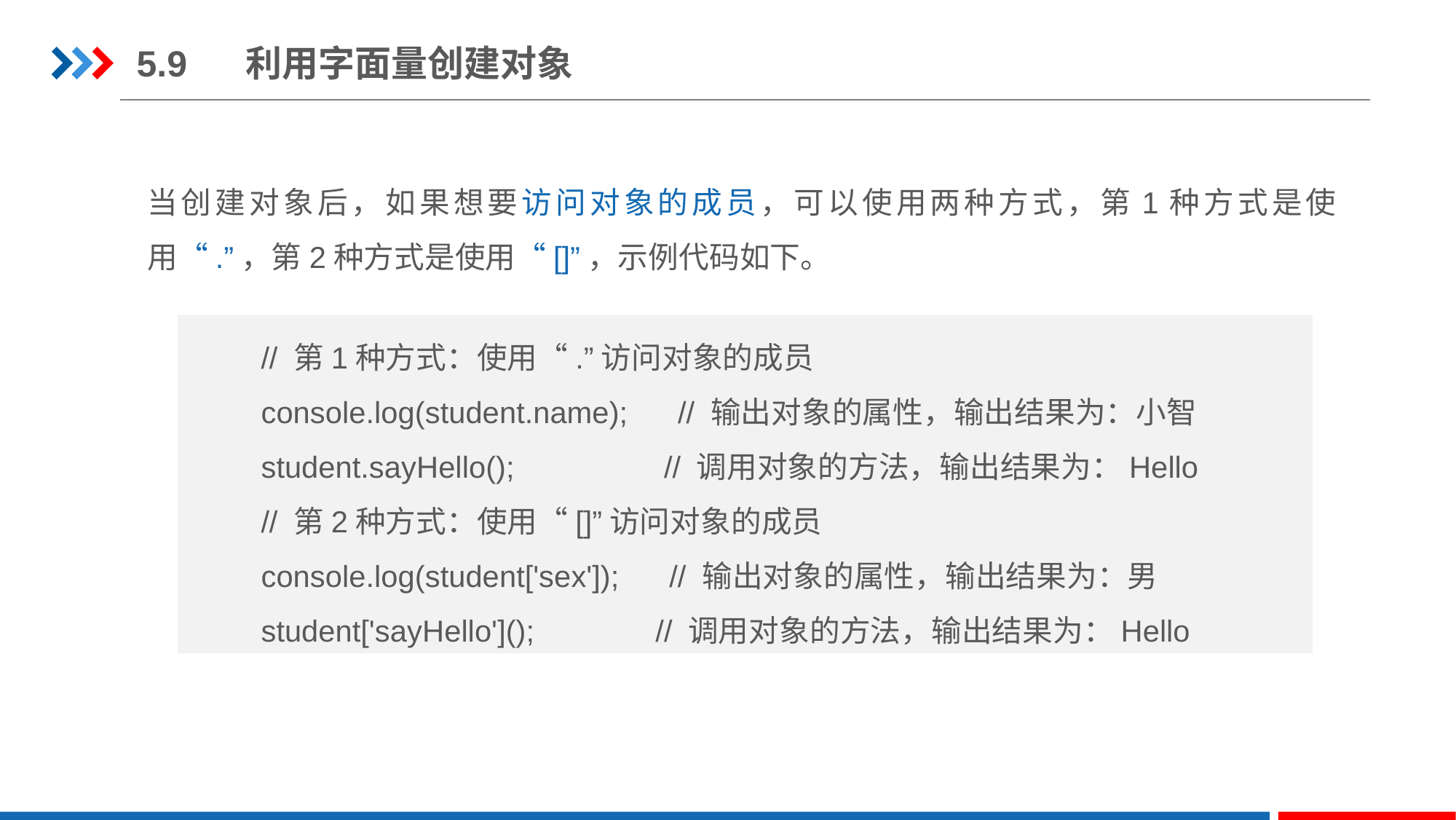

5.9	利用字面量创建对象
当创建对象后，如果想要访问对象的成员，可以使用两种方式，第1种方式是使用“.”，第2种方式是使用“[]”，示例代码如下。
// 第1种方式：使用“.”访问对象的成员
console.log(student.name);      // 输出对象的属性，输出结果为：小智
student.sayHello();	         // 调用对象的方法，输出结果为：Hello
// 第2种方式：使用“[]”访问对象的成员
console.log(student['sex']);      // 输出对象的属性，输出结果为：男
student['sayHello']();	        // 调用对象的方法，输出结果为：Hello